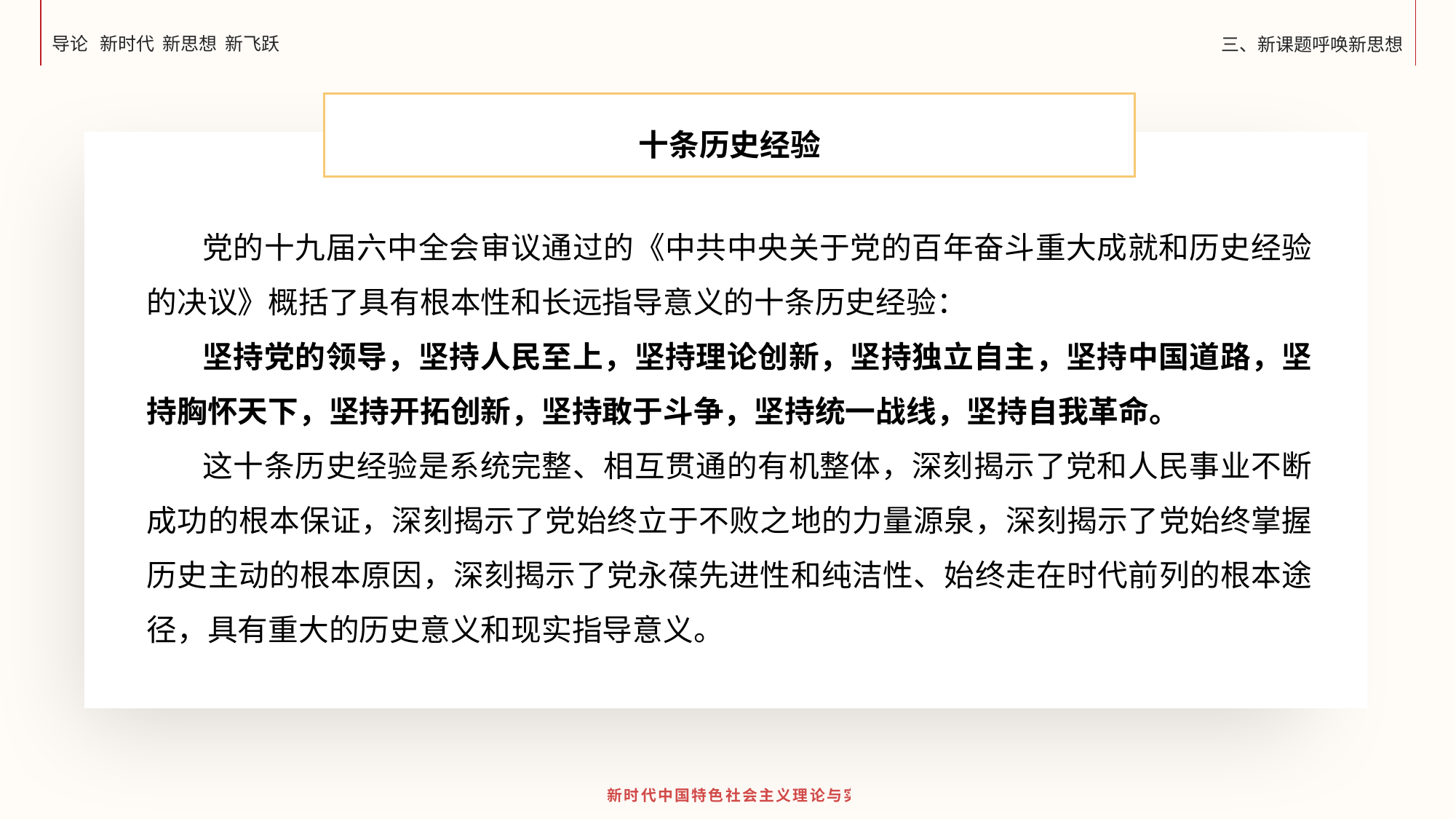

十条历史经验

党的十九届六中全会审议通过的《中共中央关于党的百年奋斗重大成就和历史经验的决议》概括了具有根本性和长远指导意义的十条历史经验：
坚持党的领导，坚持人民至上，坚持理论创新，坚持独立自主，坚持中国道路，坚持胸怀天下，坚持开拓创新，坚持敢于斗争，坚持统一战线，坚持自我革命。
这十条历史经验是系统完整、相互贯通的有机整体，深刻揭示了党和人民事业不断成功的根本保证，深刻揭示了党始终立于不败之地的力量源泉，深刻揭示了党始终掌握历史主动的根本原因，深刻揭示了党永葆先进性和纯洁性、始终走在时代前列的根本途径，具有重大的历史意义和现实指导意义。